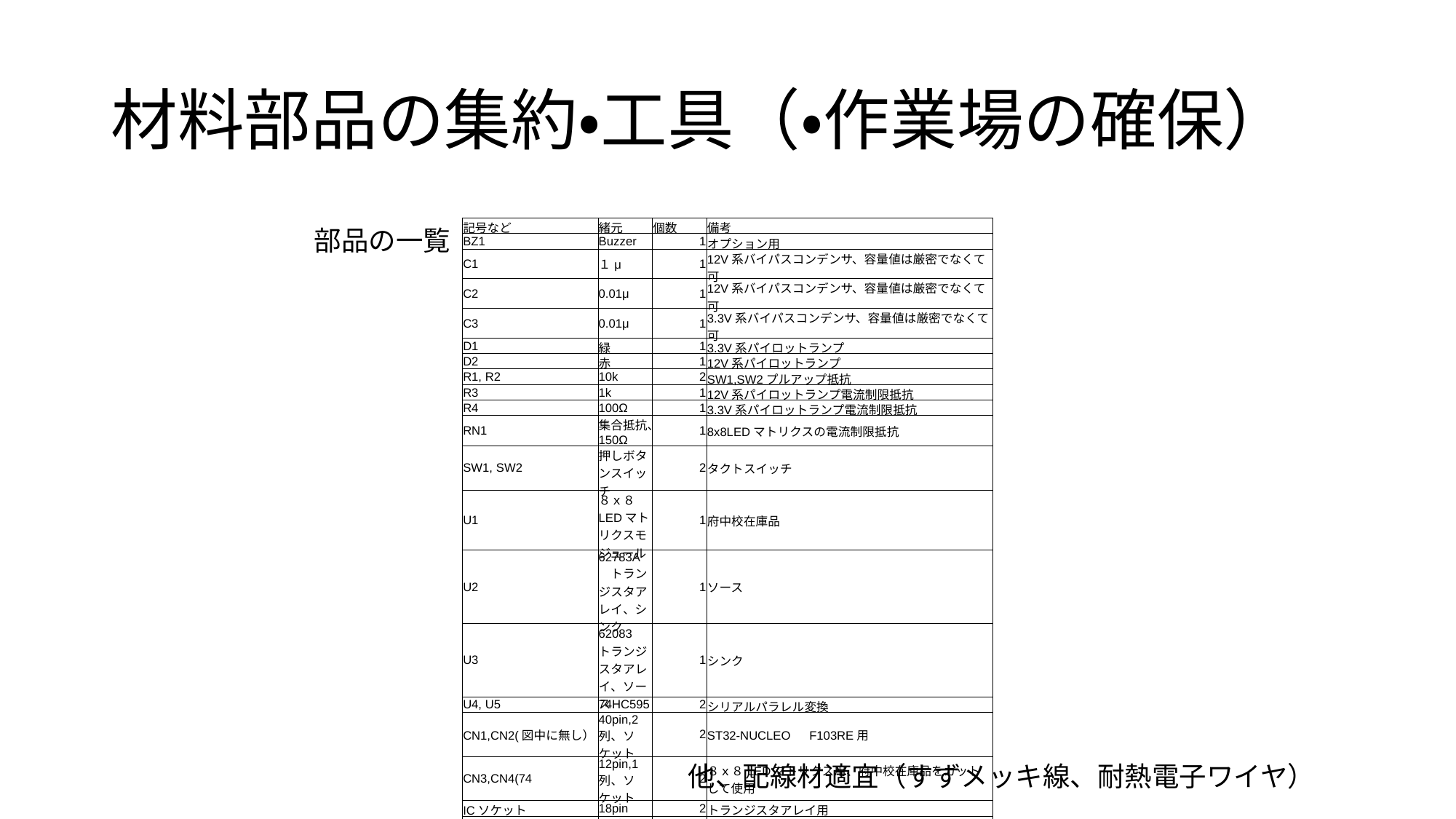

# 材料部品の集約・工具（・作業場の確保）
部品の一覧
| 記号など | 緒元 | 個数 | 備考 |
| --- | --- | --- | --- |
| BZ1 | Buzzer | 1 | オプション用 |
| C1 | １μ | 1 | 12V系バイパスコンデンサ、容量値は厳密でなくて可 |
| C2 | 0.01μ | 1 | 12V系バイパスコンデンサ、容量値は厳密でなくて可 |
| C3 | 0.01μ | 1 | 3.3V系バイパスコンデンサ、容量値は厳密でなくて可 |
| D1 | 緑 | 1 | 3.3V系パイロットランプ |
| D2 | 赤 | 1 | 12V系パイロットランプ |
| R1, R2 | 10k | 2 | SW1,SW2プルアップ抵抗 |
| R3 | 1k | 1 | 12V系パイロットランプ電流制限抵抗 |
| R4 | 100Ω | 1 | 3.3V系パイロットランプ電流制限抵抗 |
| RN1 | 集合抵抗、150Ω | 1 | 8x8LEDマトリクスの電流制限抵抗 |
| SW1, SW2 | 押しボタンスイッチ | 2 | タクトスイッチ |
| U1 | ８ｘ８LEDマトリクスモジュール | 1 | 府中校在庫品 |
| U2 | 62783A　トランジスタアレイ、シンク | 1 | ソース |
| U3 | 62083　トランジスタアレイ、ソース | 1 | シンク |
| U4, U5 | 74HC595 | 2 | シリアルパラレル変換 |
| CN1,CN2(図中に無し） | 40pin,2列、ソケット | 2 | ST32-NUCLEO　F103RE用 |
| CN3,CN4(74 | 12pin,1列、ソケット | 2 | ８ｘ８LEDマトリクス用、府中校在庫品をカットして使用 |
| ICソケット | 18pin | 2 | トランジスタアレイ用 |
| ICソケット | 16pin | 3 | 74HC595、集合抵抗用 |
| ユニバーサル基板 | - | 1 | 府中校在庫品 |
他、配線材適宜（すずメッキ線、耐熱電子ワイヤ）